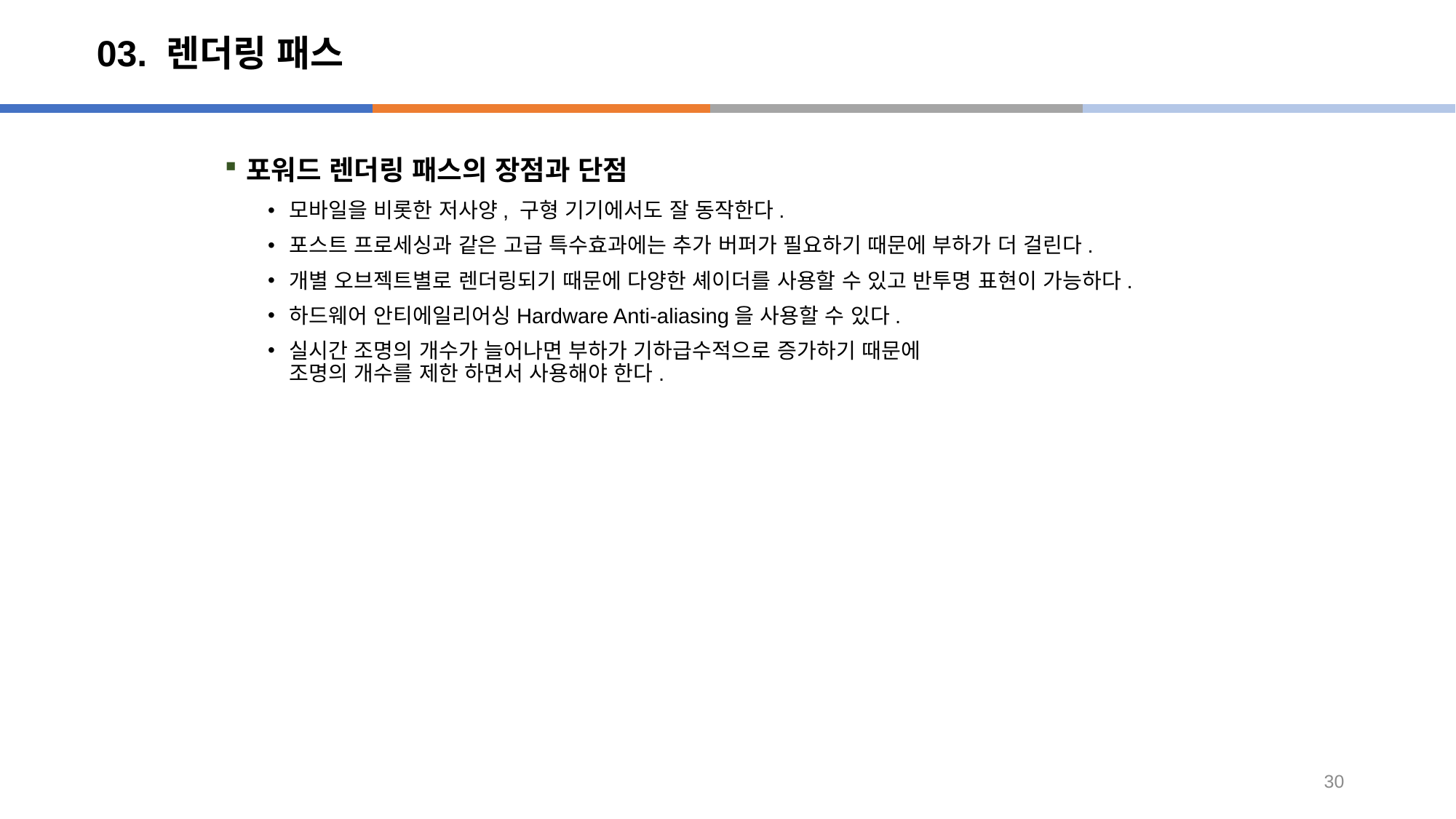

# 03. 렌더링 패스
포워드 렌더링 패스의 장점과 단점
모바일을 비롯한 저사양, 구형 기기에서도 잘 동작한다.
포스트 프로세싱과 같은 고급 특수효과에는 추가 버퍼가 필요하기 때문에 부하가 더 걸린다.
개별 오브젝트별로 렌더링되기 때문에 다양한 셰이더를 사용할 수 있고 반투명 표현이 가능하다.
하드웨어 안티에일리어싱Hardware Anti-aliasing을 사용할 수 있다.
실시간 조명의 개수가 늘어나면 부하가 기하급수적으로 증가하기 때문에
조명의 개수를 제한 하면서 사용해야 한다.

30